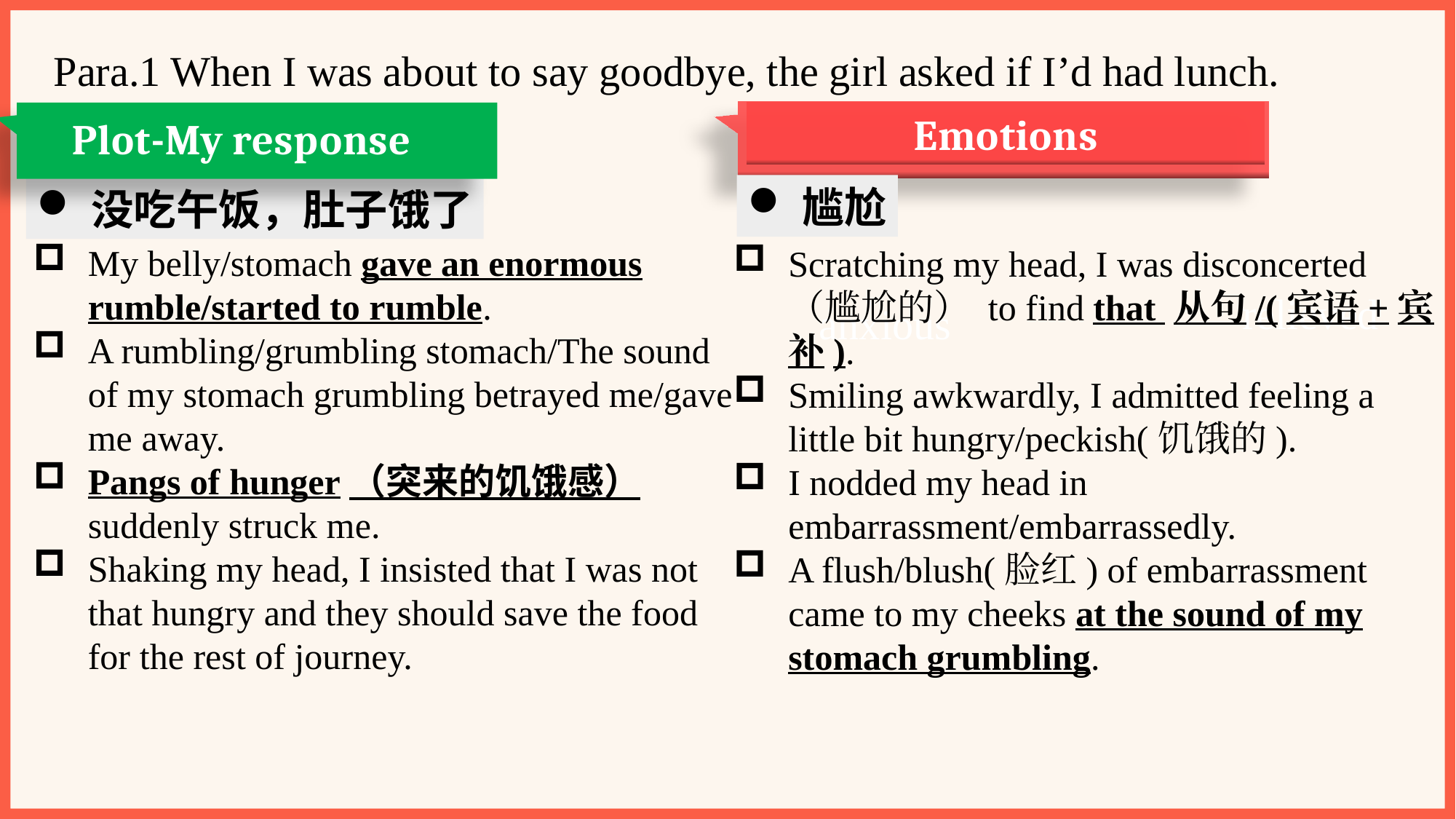

Para.1 When I was about to say goodbye, the girl asked if I’d had lunch.

Emotions

Plot-My response
尴尬
没吃午饭，肚子饿了
My belly/stomach gave an enormous rumble/started to rumble.
A rumbling/grumbling stomach/The sound of my stomach grumbling betrayed me/gave me away.
Pangs of hunger（突来的饥饿感） suddenly struck me.
Shaking my head, I insisted that I was not that hungry and they should save the food for the rest of journey.
Scratching my head, I was disconcerted（尴尬的） to find that 从句/(宾语+宾补).
Smiling awkwardly, I admitted feeling a little bit hungry/peckish(饥饿的).
I nodded my head in embarrassment/embarrassedly.
A flush/blush(脸红) of embarrassment came to my cheeks at the sound of my stomach grumbling.
relieved
anxious